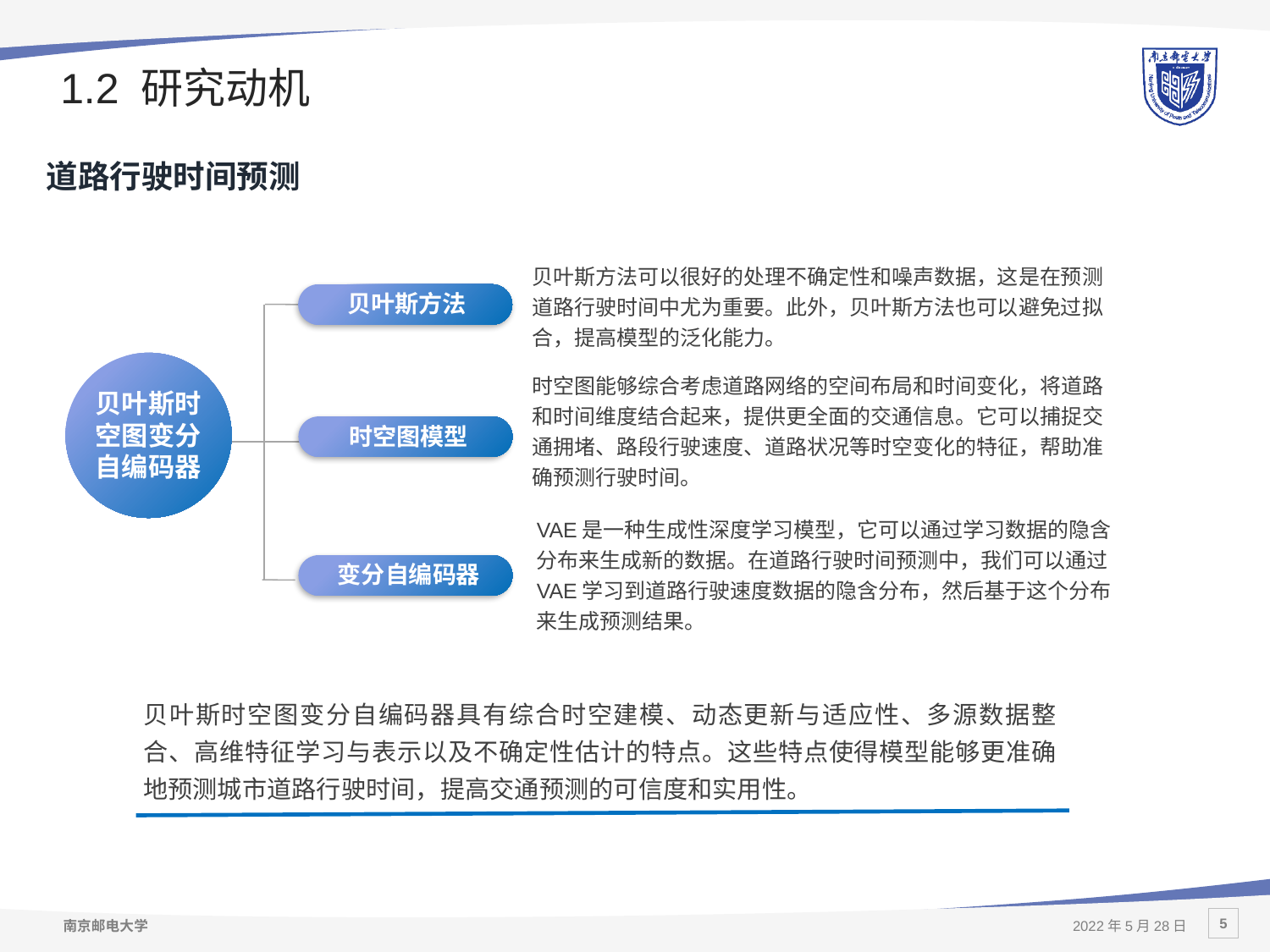

# 1.2 研究动机
道路行驶时间预测
贝叶斯方法可以很好的处理不确定性和噪声数据，这是在预测道路行驶时间中尤为重要。此外，贝叶斯方法也可以避免过拟合，提高模型的泛化能力。

贝叶斯方法

时空图能够综合考虑道路网络的空间布局和时间变化，将道路和时间维度结合起来，提供更全面的交通信息。它可以捕捉交通拥堵、路段行驶速度、道路状况等时空变化的特征，帮助准确预测行驶时间。
贝叶斯时空图变分自编码器

时空图模型
VAE是一种生成性深度学习模型，它可以通过学习数据的隐含分布来生成新的数据。在道路行驶时间预测中，我们可以通过VAE学习到道路行驶速度数据的隐含分布，然后基于这个分布来生成预测结果。

变分自编码器
贝叶斯时空图变分自编码器具有综合时空建模、动态更新与适应性、多源数据整合、高维特征学习与表示以及不确定性估计的特点。这些特点使得模型能够更准确地预测城市道路行驶时间，提高交通预测的可信度和实用性。